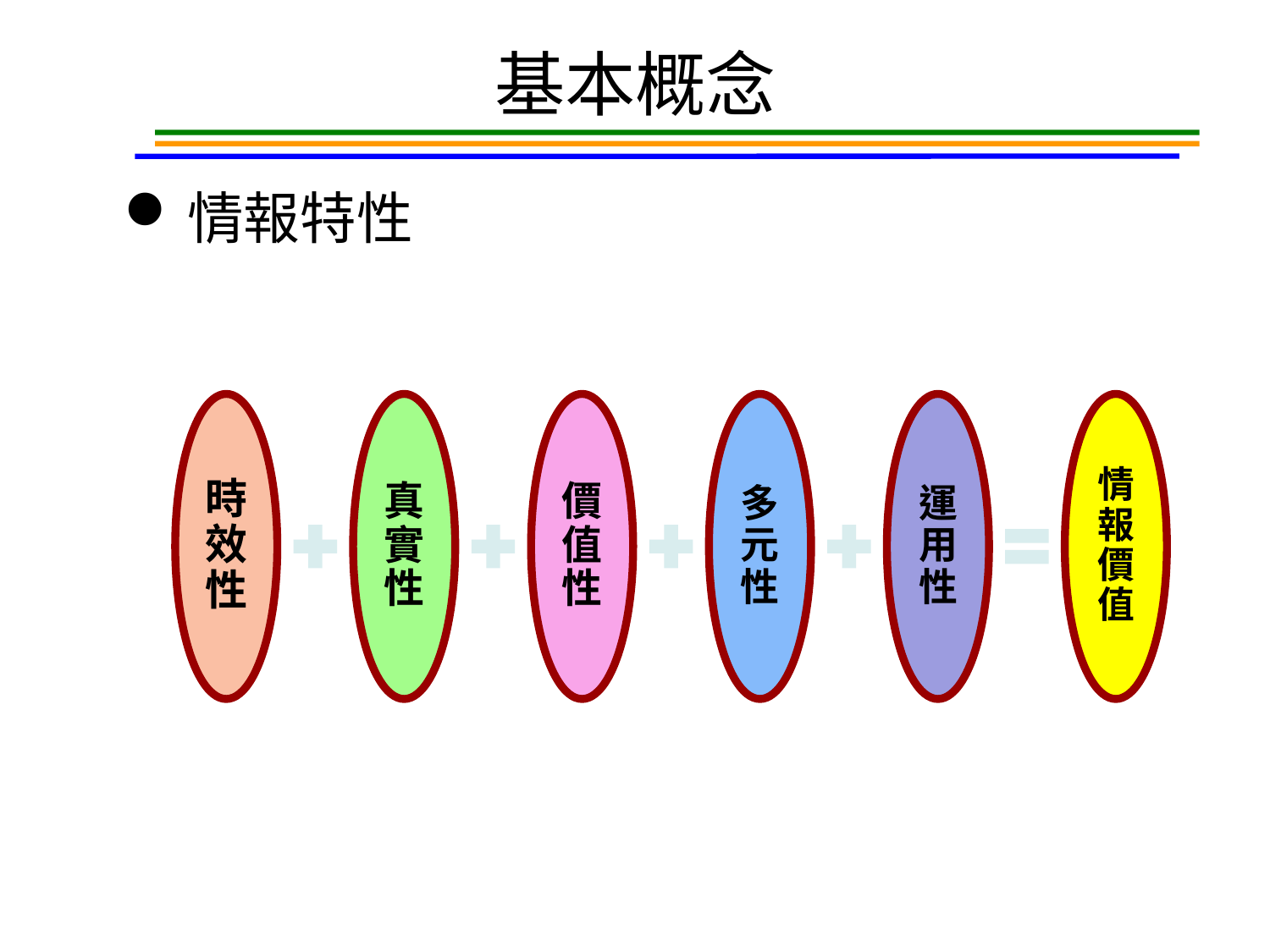

# 基本概念
時效性

真實性

價值性

多元性

運用性

情報價值
情報特性